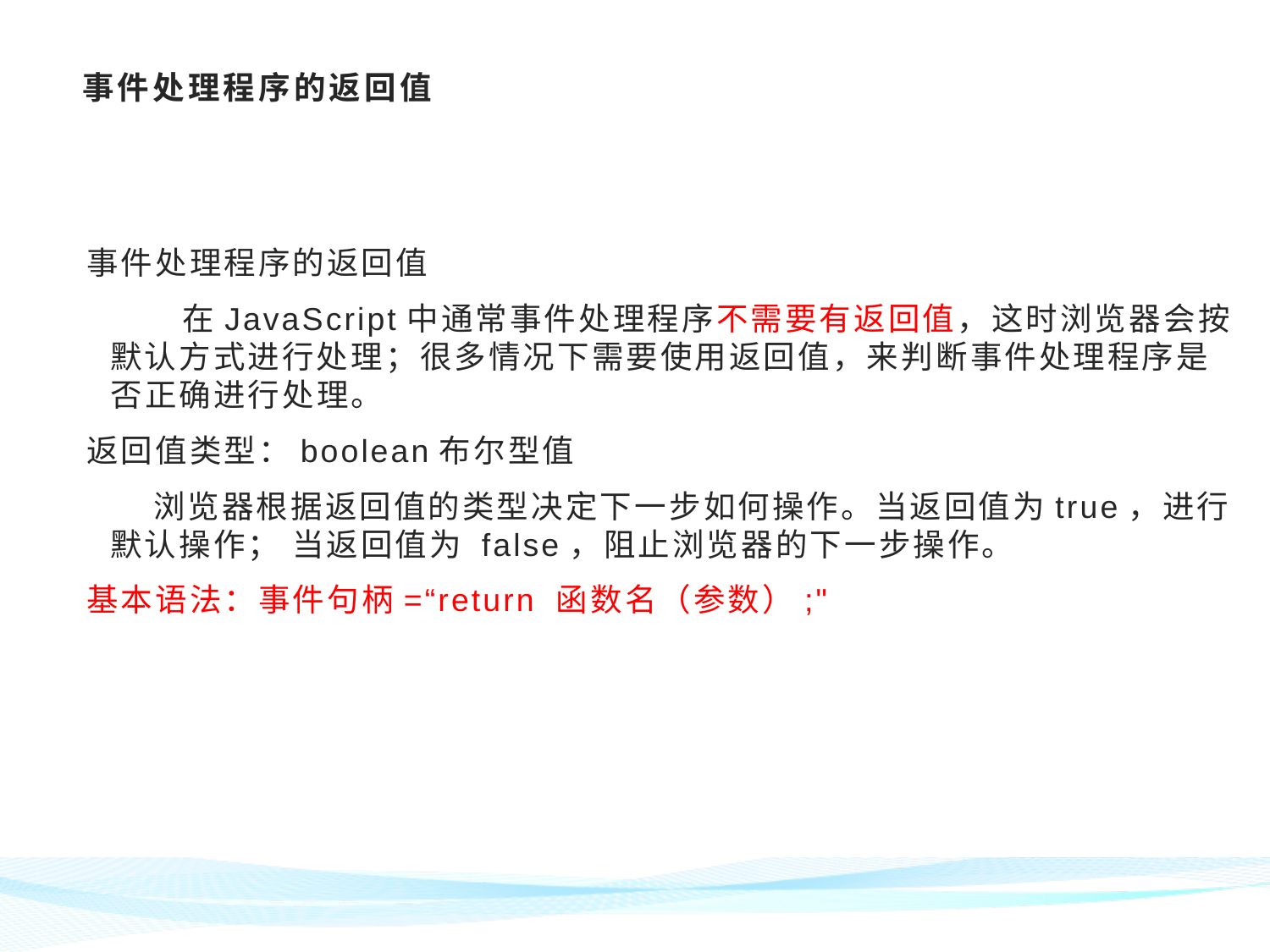

# 事件处理程序的返回值
事件处理程序的返回值
         在JavaScript中通常事件处理程序不需要有返回值，这时浏览器会按默认方式进行处理；很多情况下需要使用返回值，来判断事件处理程序是否正确进行处理。
返回值类型：boolean布尔型值
      浏览器根据返回值的类型决定下一步如何操作。当返回值为true，进行默认操作； 当返回值为 false，阻止浏览器的下一步操作。
基本语法：事件句柄=“return 函数名（参数）;"